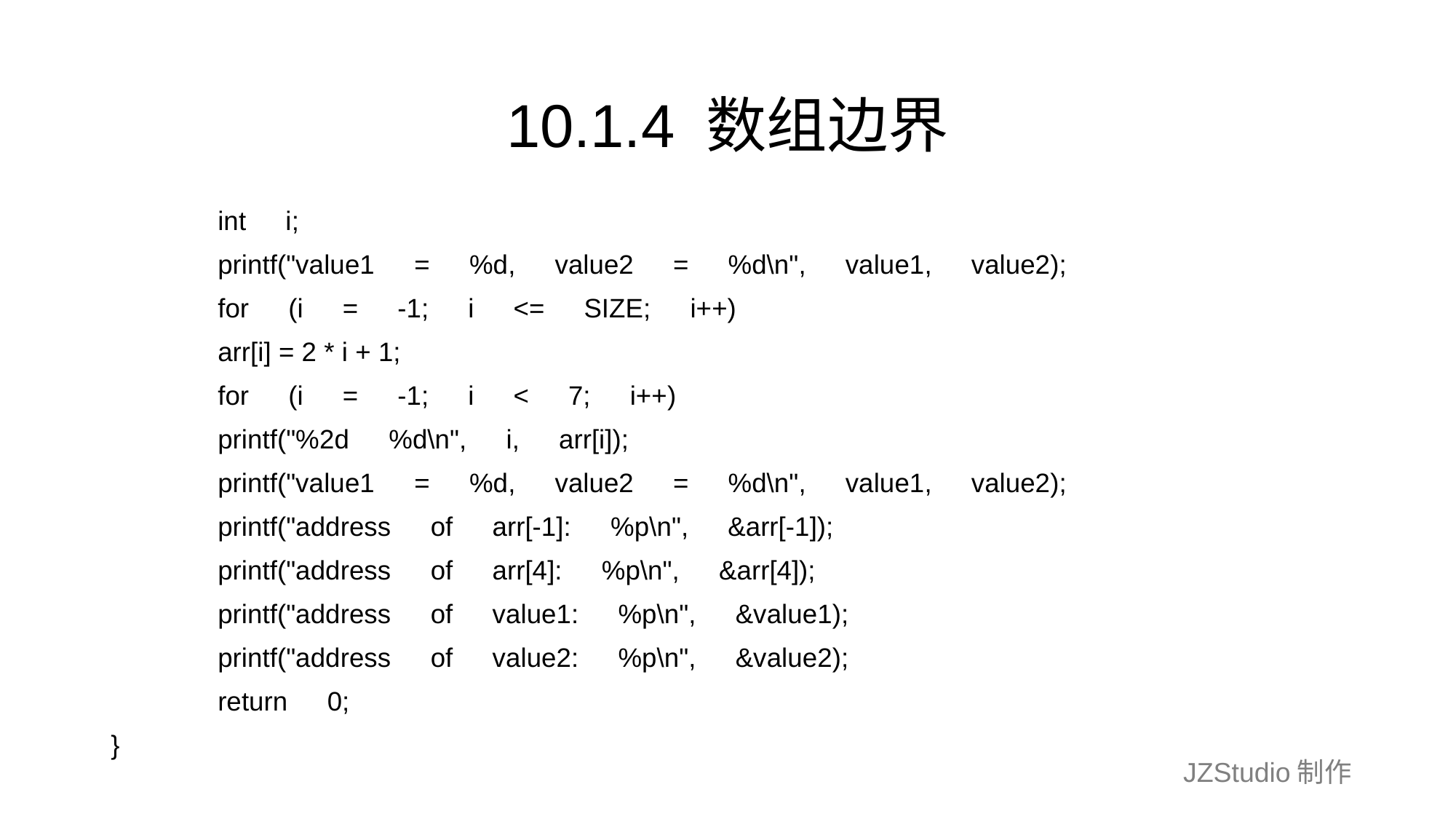

# 10.1.4 数组边界
	int　i;
	printf("value1　=　%d,　value2　=　%d\n",　value1,　value2);
	for　(i　=　-1;　i　<=　SIZE;　i++)
		arr[i] = 2 * i + 1;
	for　(i　=　-1;　i　<　7;　i++)
		printf("%2d　%d\n",　i,　arr[i]);
	printf("value1　=　%d,　value2　=　%d\n",　value1,　value2);
	printf("address　of　arr[-1]:　%p\n",　&arr[-1]);
	printf("address　of　arr[4]:　%p\n",　&arr[4]);
	printf("address　of　value1:　%p\n",　&value1);
	printf("address　of　value2:　%p\n",　&value2);
	return　0;
}